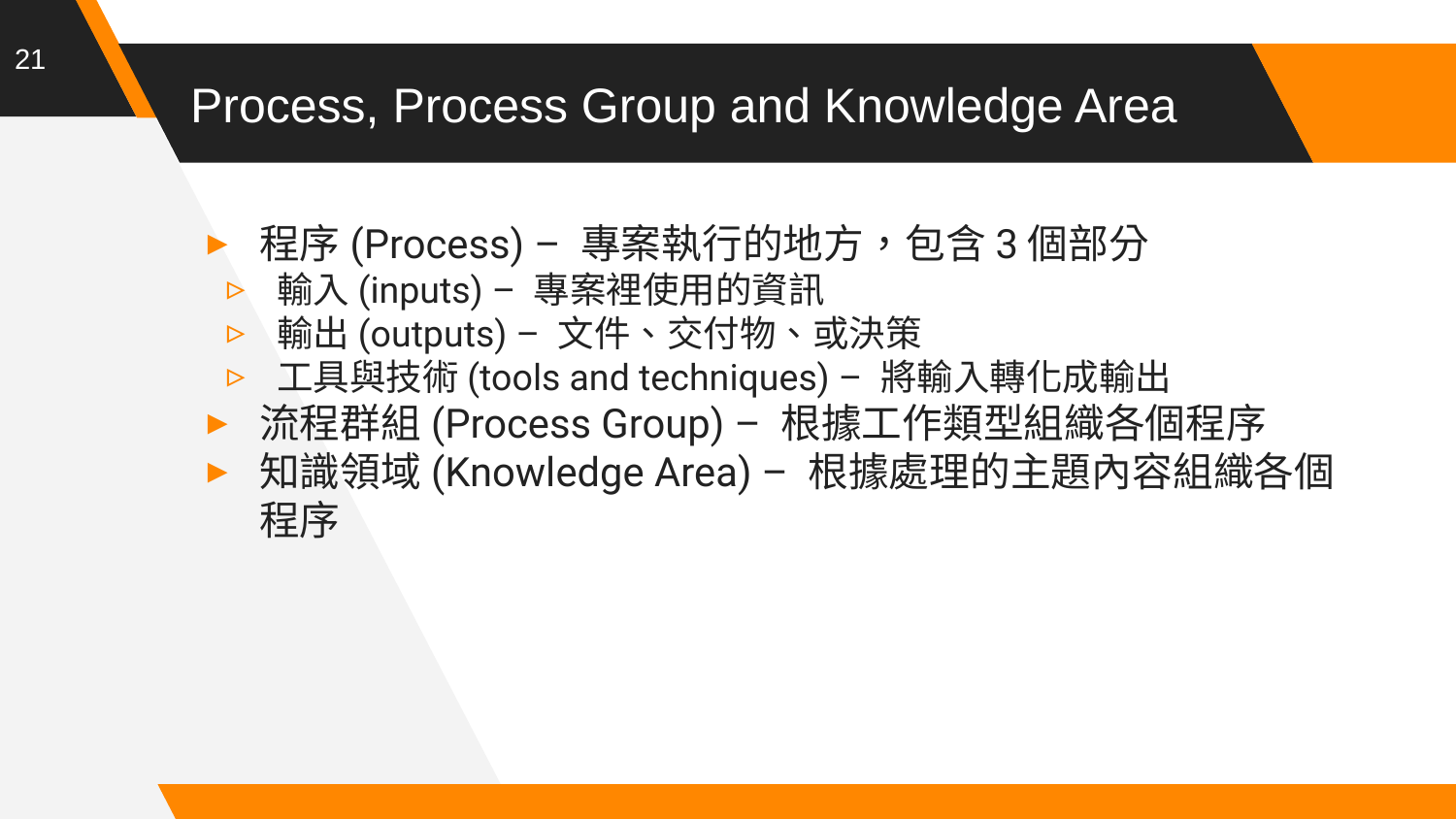

21
# Process, Process Group and Knowledge Area
程序(Process) – 專案執行的地方，包含3個部分
輸入(inputs) – 專案裡使用的資訊
輸出(outputs) – 文件、交付物、或決策
工具與技術(tools and techniques) – 將輸入轉化成輸出
流程群組(Process Group) – 根據工作類型組織各個程序
知識領域(Knowledge Area) – 根據處理的主題內容組織各個程序